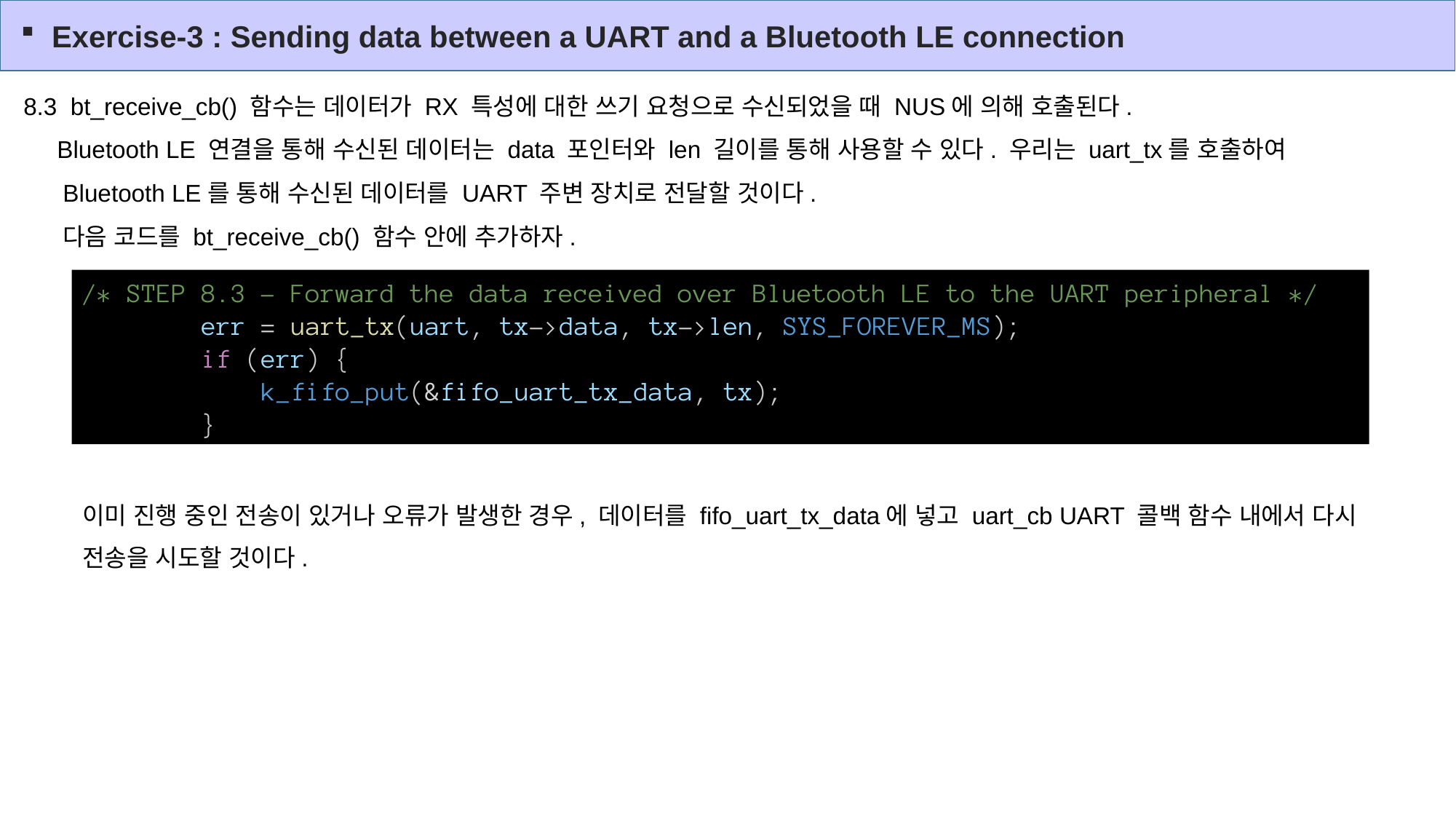

Exercise-3 : Sending data between a UART and a Bluetooth LE connection
8.3  bt_receive_cb() 함수는 데이터가 RX 특성에 대한 쓰기 요청으로 수신되었을 때 NUS에 의해 호출된다.
     Bluetooth LE 연결을 통해 수신된 데이터는 data 포인터와 len 길이를 통해 사용할 수 있다. 우리는 uart_tx를 호출하여
     Bluetooth LE를 통해 수신된 데이터를 UART 주변 장치로 전달할 것이다.
     다음 코드를 bt_receive_cb() 함수 안에 추가하자.
/* STEP 8.3 - Forward the data received over Bluetooth LE to the UART peripheral */
        err = uart_tx(uart, tx->data, tx->len, SYS_FOREVER_MS);
        if (err) {
            k_fifo_put(&fifo_uart_tx_data, tx);
        }
이미 진행 중인 전송이 있거나 오류가 발생한 경우, 데이터를 fifo_uart_tx_data에 넣고 uart_cb UART 콜백 함수 내에서 다시 전송을 시도할 것이다.